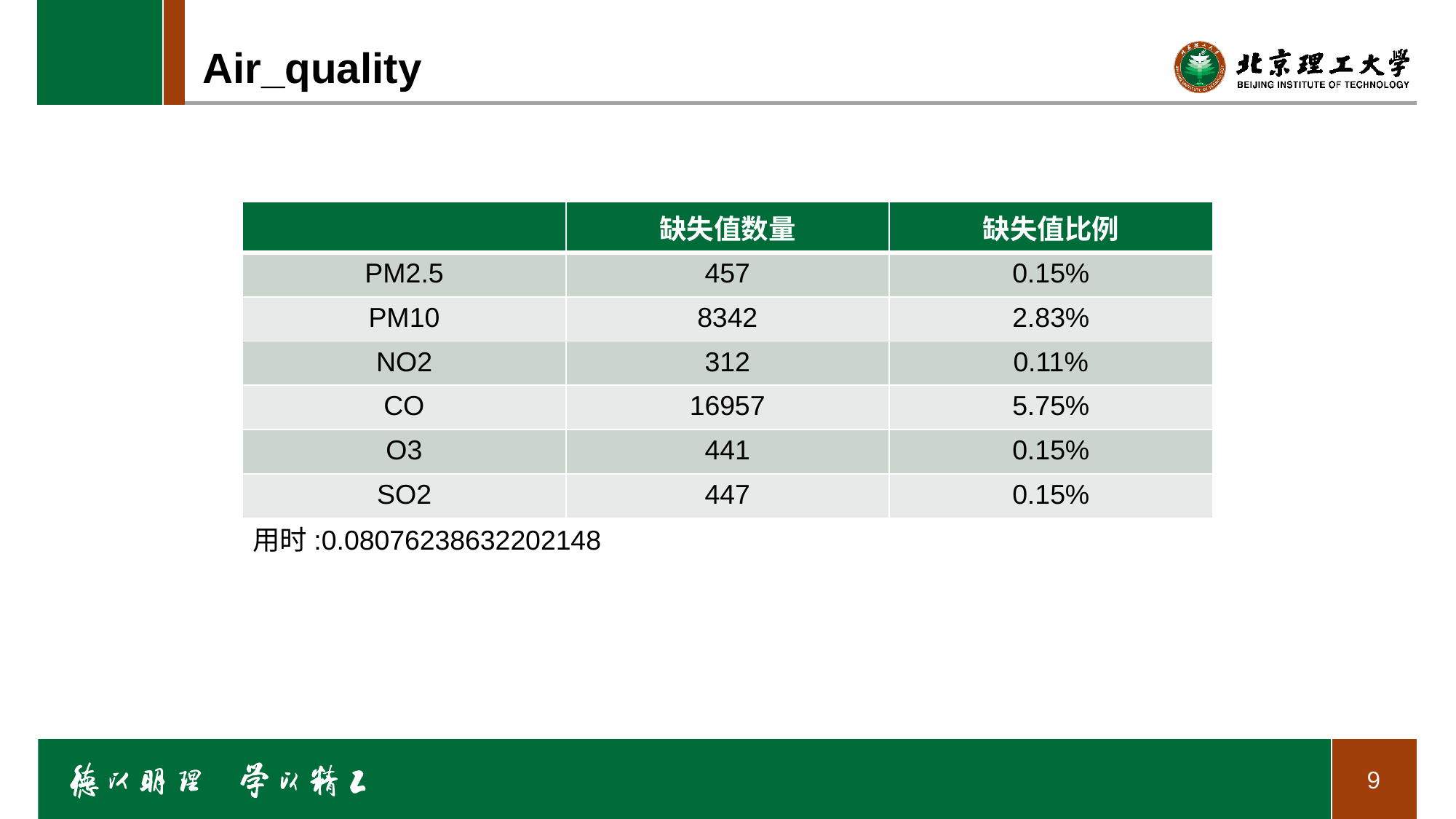

# Air_quality
|  | 缺失值数量 | 缺失值比例 |
| --- | --- | --- |
| PM2.5 | 457 | 0.15% |
| PM10 | 8342 | 2.83% |
| NO2 | 312 | 0.11% |
| CO | 16957 | 5.75% |
| O3 | 441 | 0.15% |
| SO2 | 447 | 0.15% |
用时:0.08076238632202148